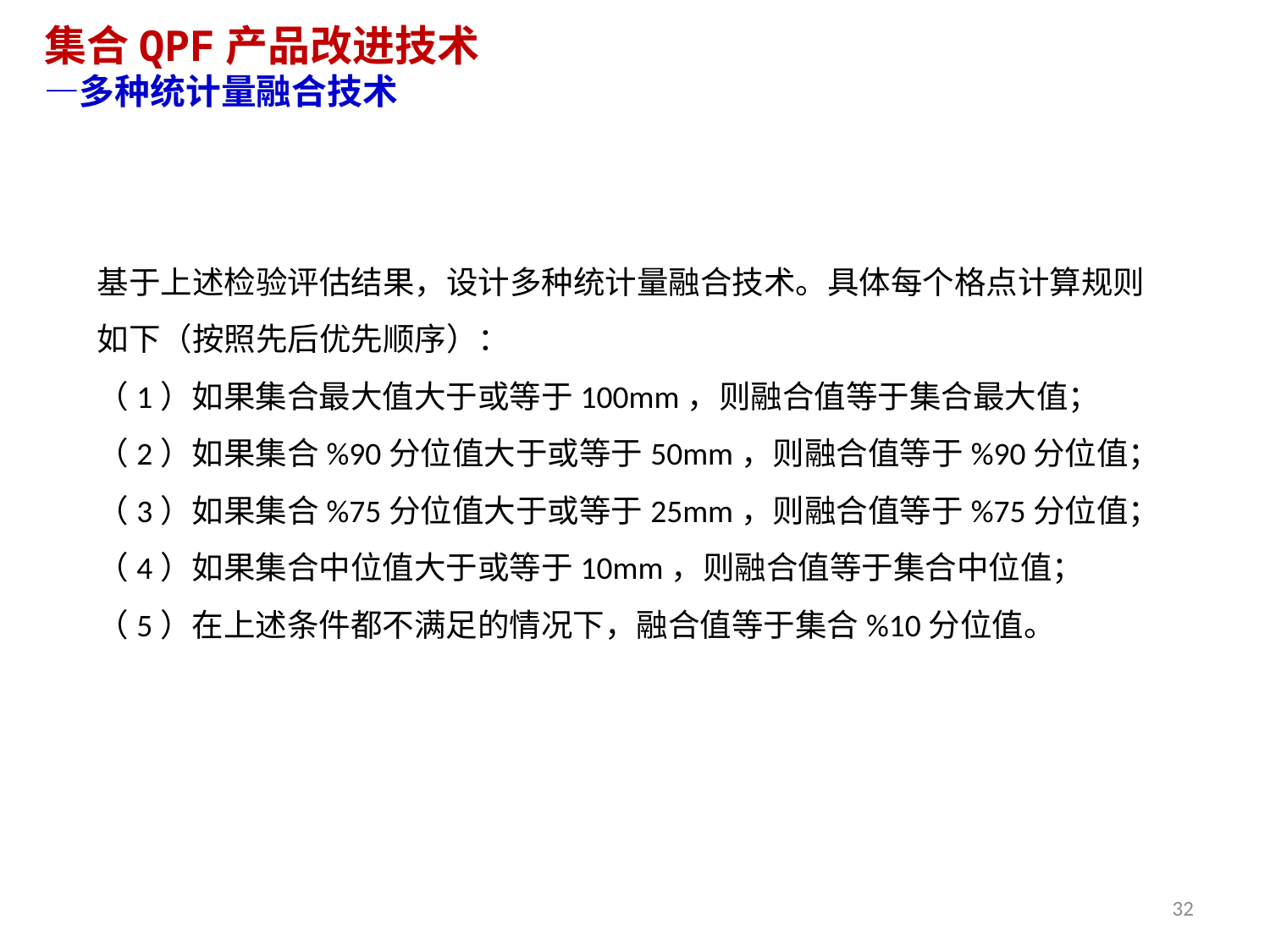

集合QPF产品改进技术
—多种统计量融合技术
基于上述检验评估结果，设计多种统计量融合技术。具体每个格点计算规则如下（按照先后优先顺序）：
（1）如果集合最大值大于或等于100mm，则融合值等于集合最大值；
（2）如果集合%90分位值大于或等于50mm，则融合值等于%90分位值；
（3）如果集合%75分位值大于或等于25mm，则融合值等于%75分位值；
（4）如果集合中位值大于或等于10mm，则融合值等于集合中位值；
（5）在上述条件都不满足的情况下，融合值等于集合%10分位值。
32